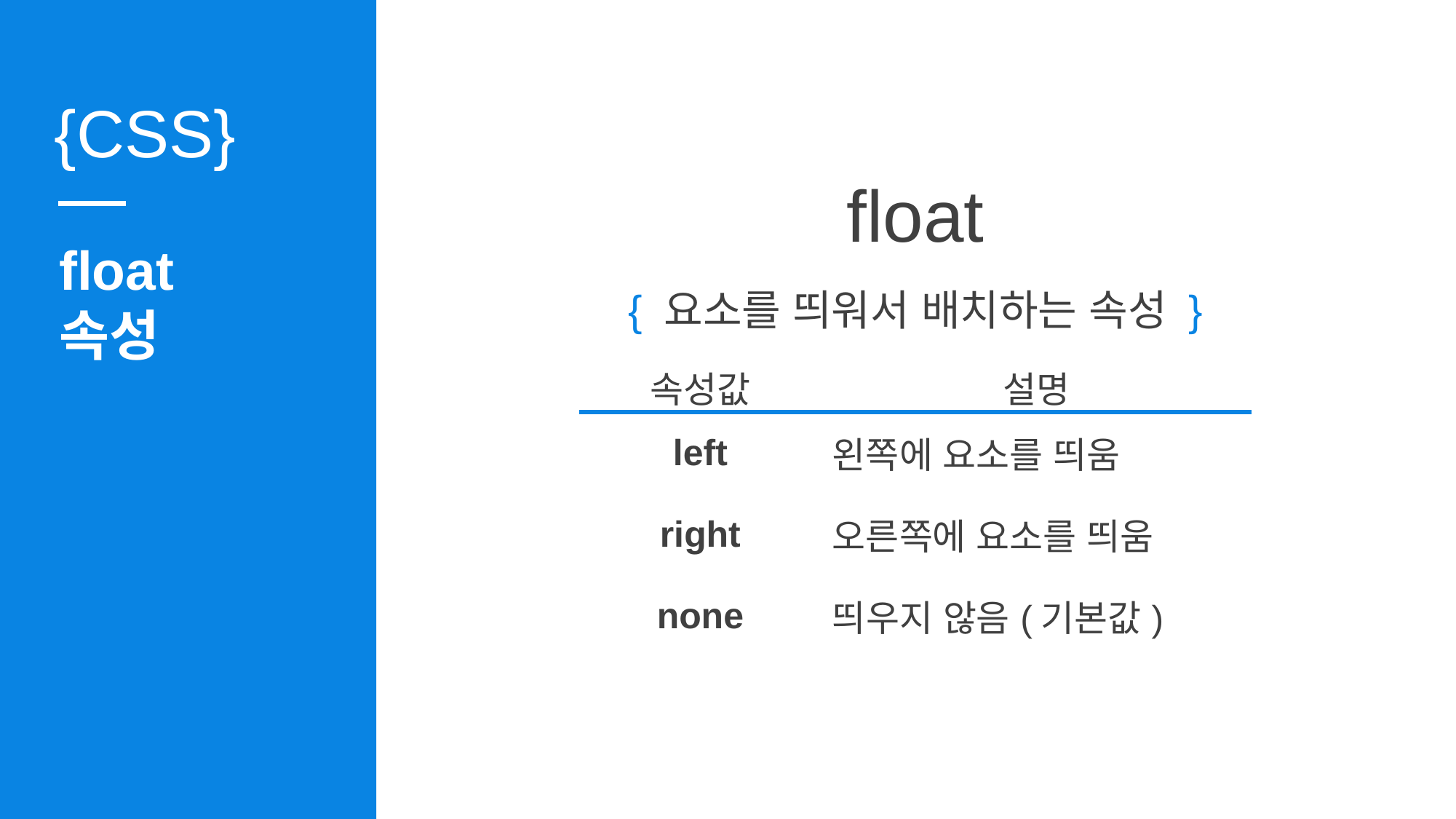

float
float
속성
{ 요소를 띄워서 배치하는 속성 }
| 속성값 | 설명 |
| --- | --- |
| left | 왼쪽에 요소를 띄움 |
| right | 오른쪽에 요소를 띄움 |
| none | 띄우지 않음(기본값) |